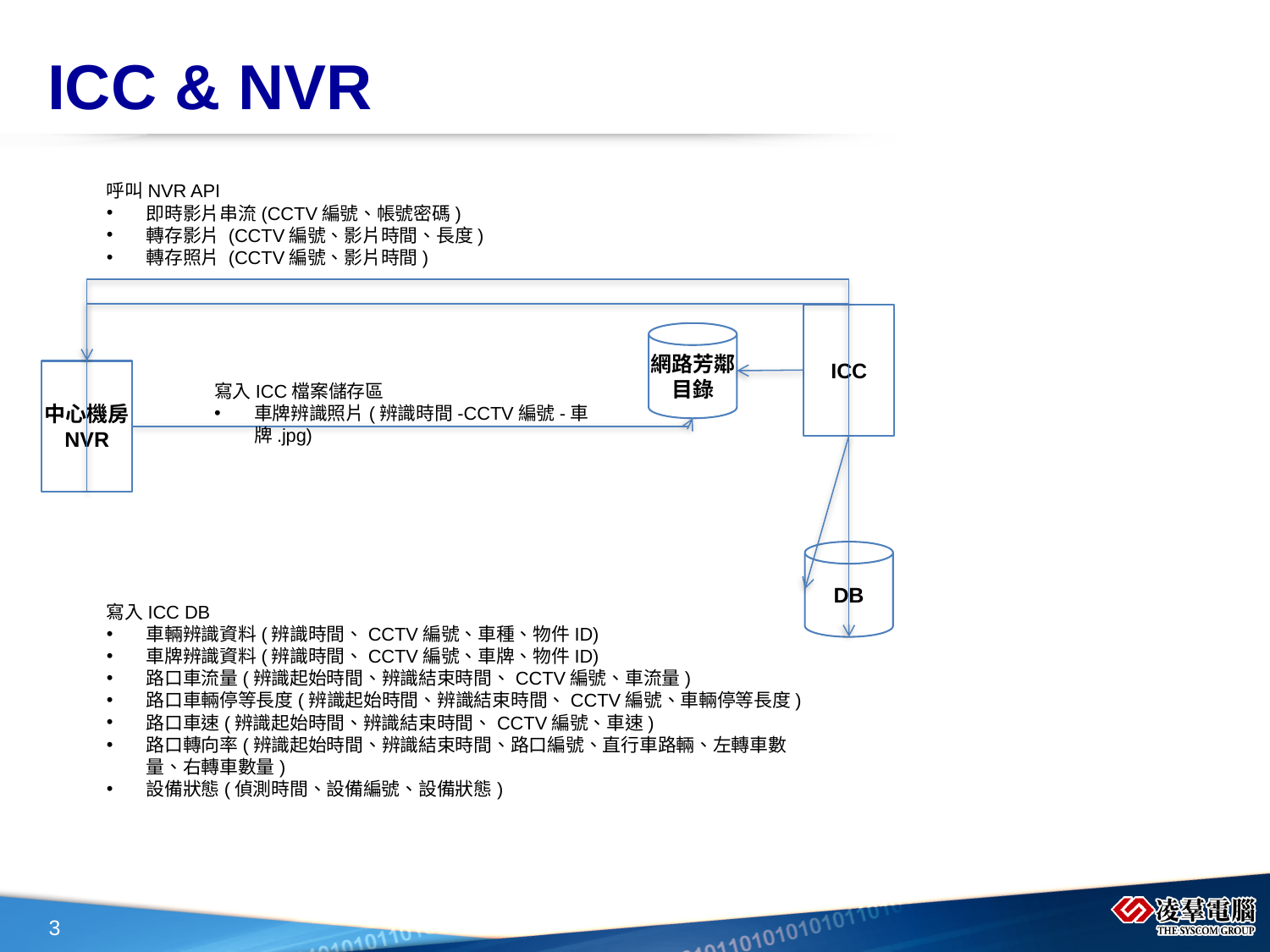

# ICC & NVR
呼叫NVR API
即時影片串流(CCTV編號、帳號密碼)
轉存影片 (CCTV編號、影片時間、長度)
轉存照片 (CCTV編號、影片時間)
ICC
網路芳鄰目錄
中心機房
NVR
寫入ICC檔案儲存區
車牌辨識照片(辨識時間-CCTV編號-車牌.jpg)
DB
寫入ICC DB
車輛辨識資料(辨識時間、CCTV編號、車種、物件ID)
車牌辨識資料(辨識時間、CCTV編號、車牌、物件ID)
路口車流量(辨識起始時間、辨識結束時間、CCTV編號、車流量)
路口車輛停等長度(辨識起始時間、辨識結束時間、CCTV編號、車輛停等長度)
路口車速(辨識起始時間、辨識結束時間、CCTV編號、車速)
路口轉向率(辨識起始時間、辨識結束時間、路口編號、直行車路輛、左轉車數量、右轉車數量)
設備狀態(偵測時間、設備編號、設備狀態)
3